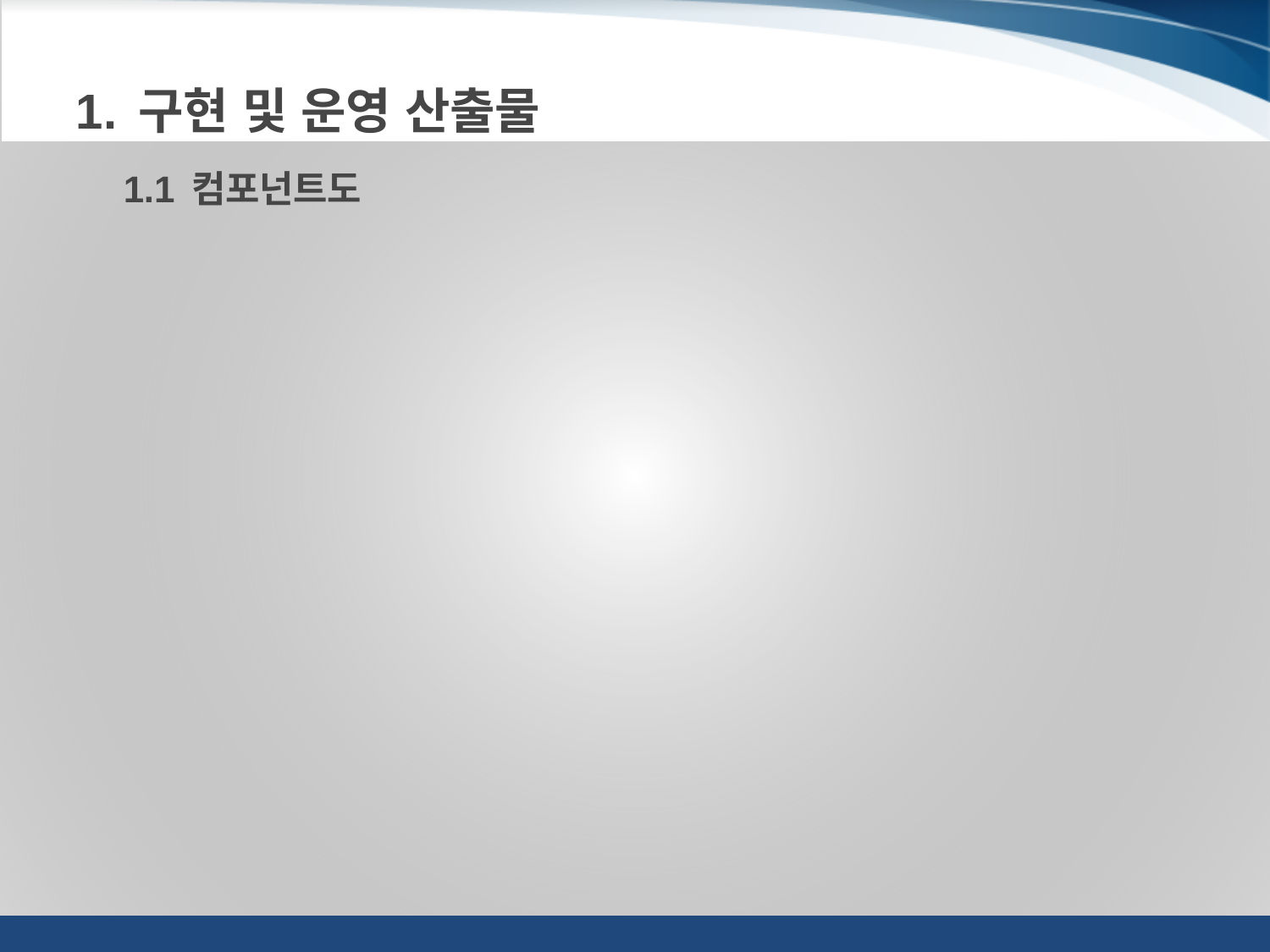

1. 구현 및 운영 산출물
    1.1 컴포넌트도